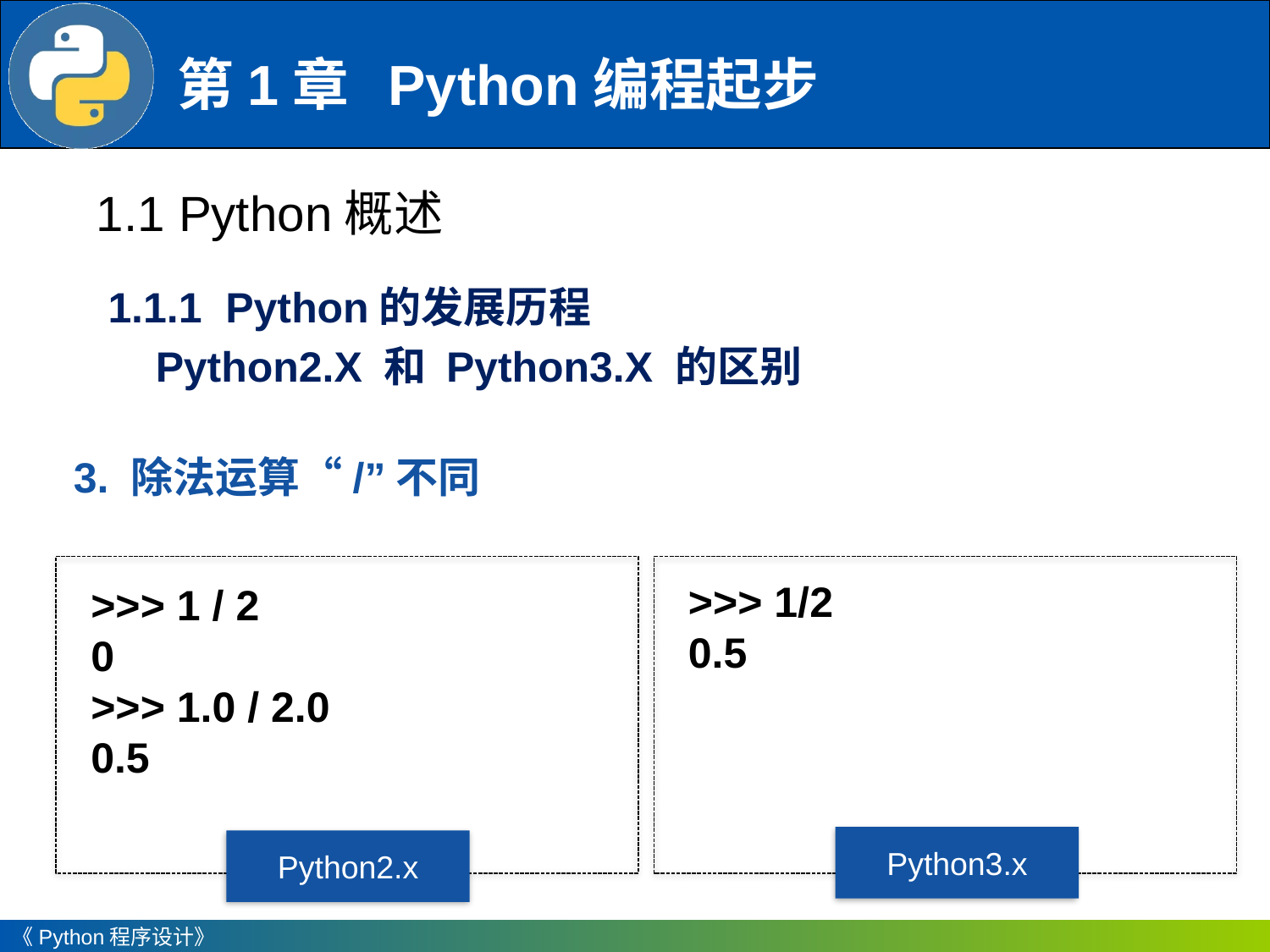

1.1 Python概述
1.1.1  Python的发展历程
Python2.X 和 Python3.X 的区别
3. 除法运算“/”不同

>>> 1/2
0.5
>>> 1 / 2
0
>>> 1.0 / 2.0
0.5
Python3.x
Python2.x